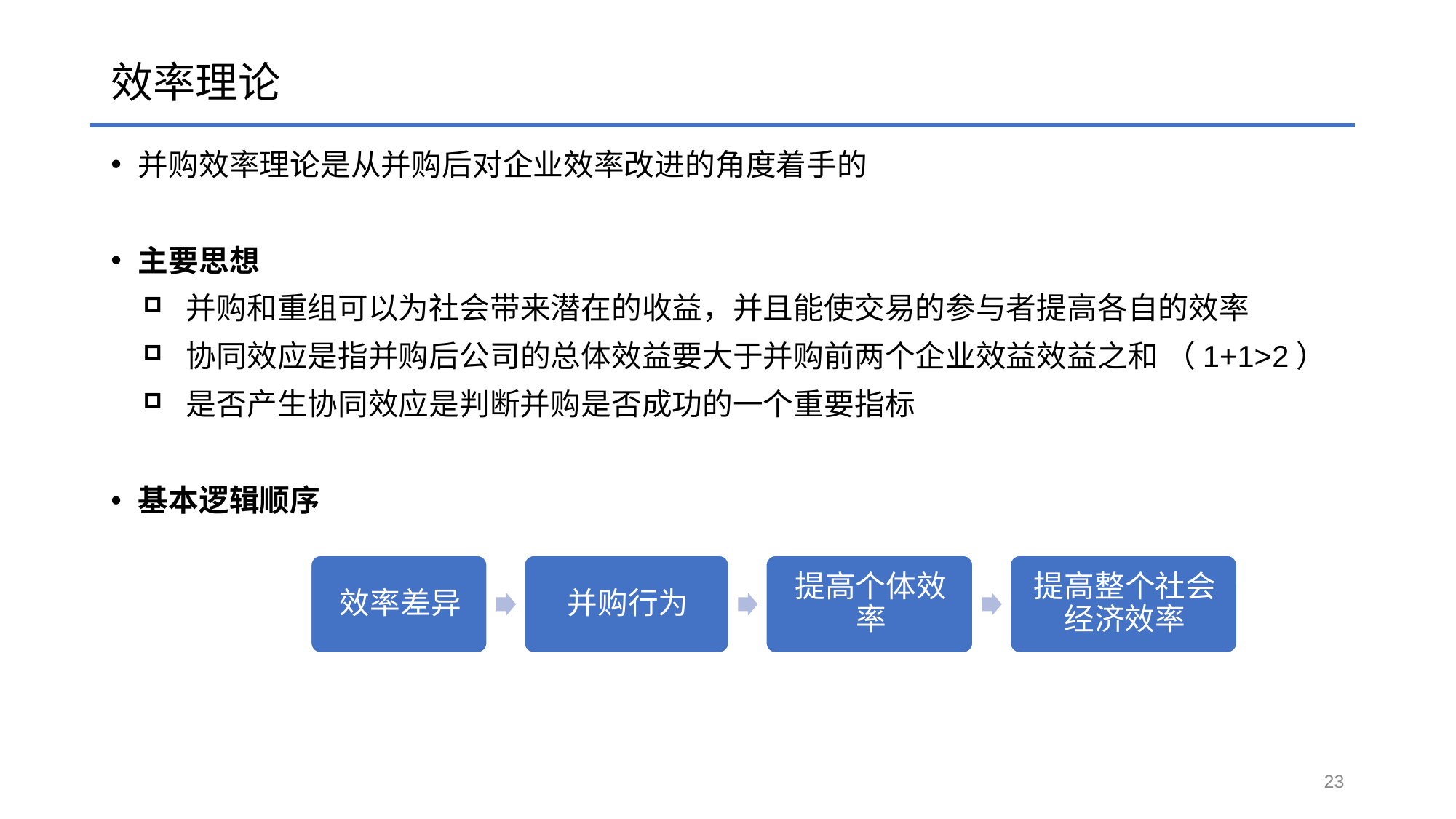

# 效率理论
并购效率理论是从并购后对企业效率改进的角度着手的

主要思想
并购和重组可以为社会带来潜在的收益，并且能使交易的参与者提高各自的效率
协同效应是指并购后公司的总体效益要大于并购前两个企业效益效益之和 （1+1>2）
是否产生协同效应是判断并购是否成功的一个重要指标

基本逻辑顺序

效率差异

并购行为

提高个体效率

提高整个社会经济效率
23